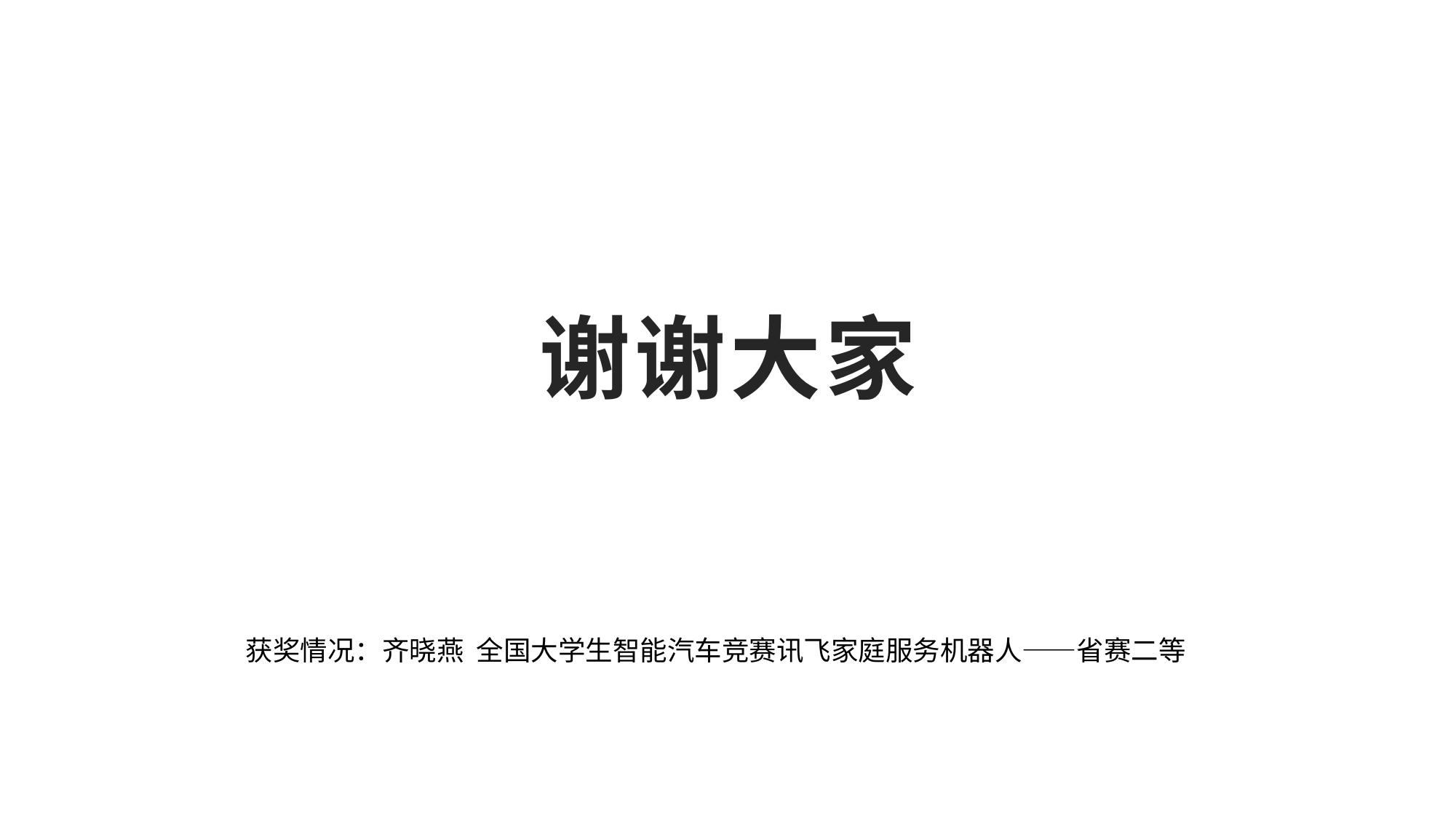

# 谢谢大家
获奖情况：齐晓燕  全国大学生智能汽车竞赛讯飞家庭服务机器人——省赛二等